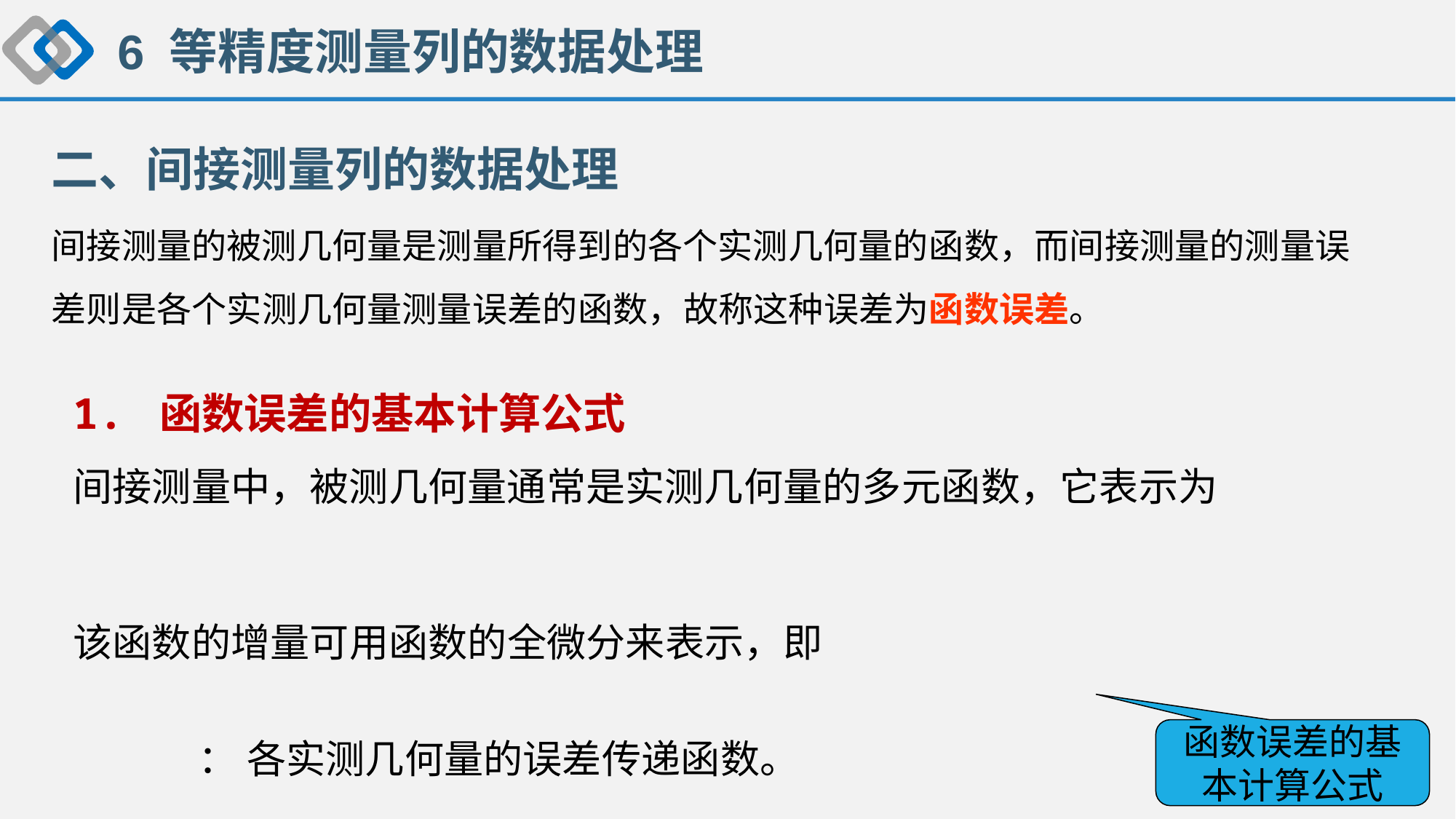

6 等精度测量列的数据处理
二、间接测量列的数据处理
间接测量的被测几何量是测量所得到的各个实测几何量的函数，而间接测量的测量误差则是各个实测几何量测量误差的函数，故称这种误差为函数误差。
1. 函数误差的基本计算公式
间接测量中，被测几何量通常是实测几何量的多元函数，它表示为

该函数的增量可用函数的全微分来表示，即

             ： 各实测几何量的误差传递函数。
函数误差的基本计算公式